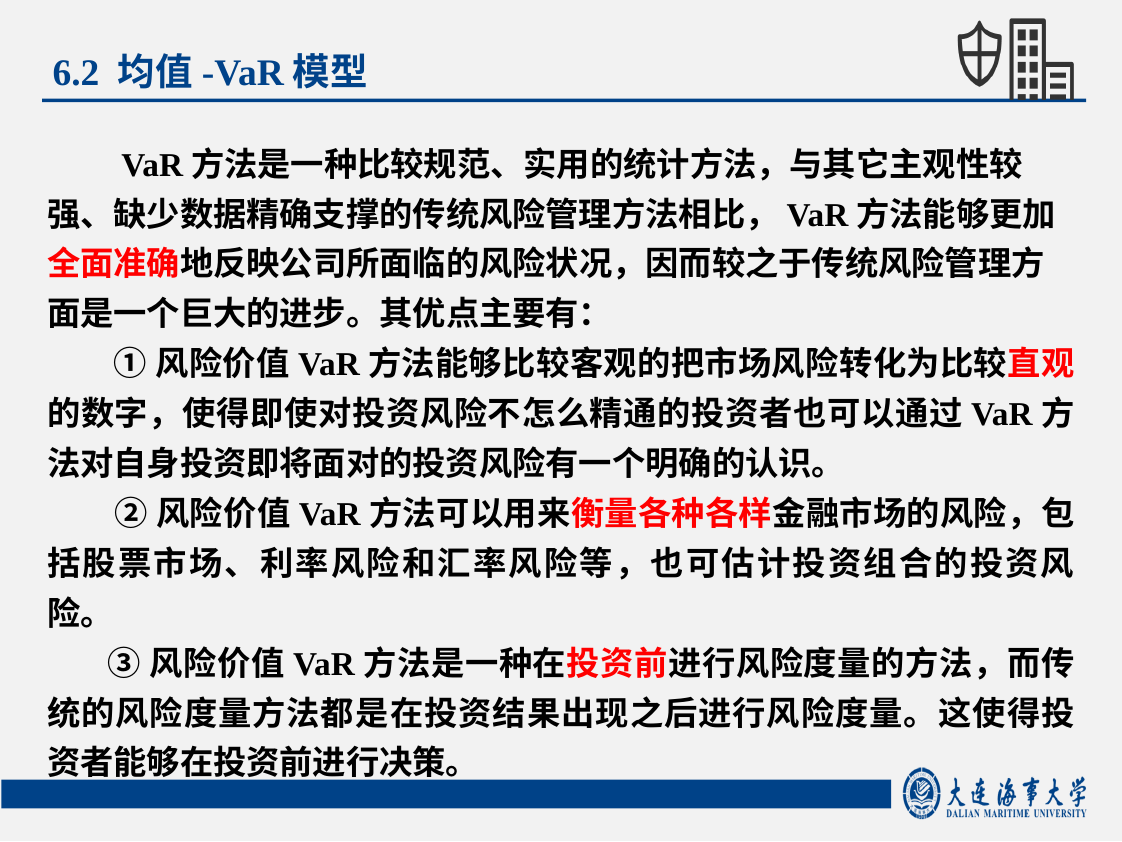

6.2 均值-VaR模型
         VaR方法是一种比较规范、实用的统计方法，与其它主观性较强、缺少数据精确支撑的传统风险管理方法相比，VaR方法能够更加全面准确地反映公司所面临的风险状况，因而较之于传统风险管理方面是一个巨大的进步。其优点主要有：
  ①风险价值VaR方法能够比较客观的把市场风险转化为比较直观的数字，使得即使对投资风险不怎么精通的投资者也可以通过VaR方法对自身投资即将面对的投资风险有一个明确的认识。
    ②风险价值VaR方法可以用来衡量各种各样金融市场的风险，包括股票市场、利率风险和汇率风险等，也可估计投资组合的投资风险。
   ③风险价值VaR方法是一种在投资前进行风险度量的方法，而传统的风险度量方法都是在投资结果出现之后进行风险度量。这使得投资者能够在投资前进行决策。